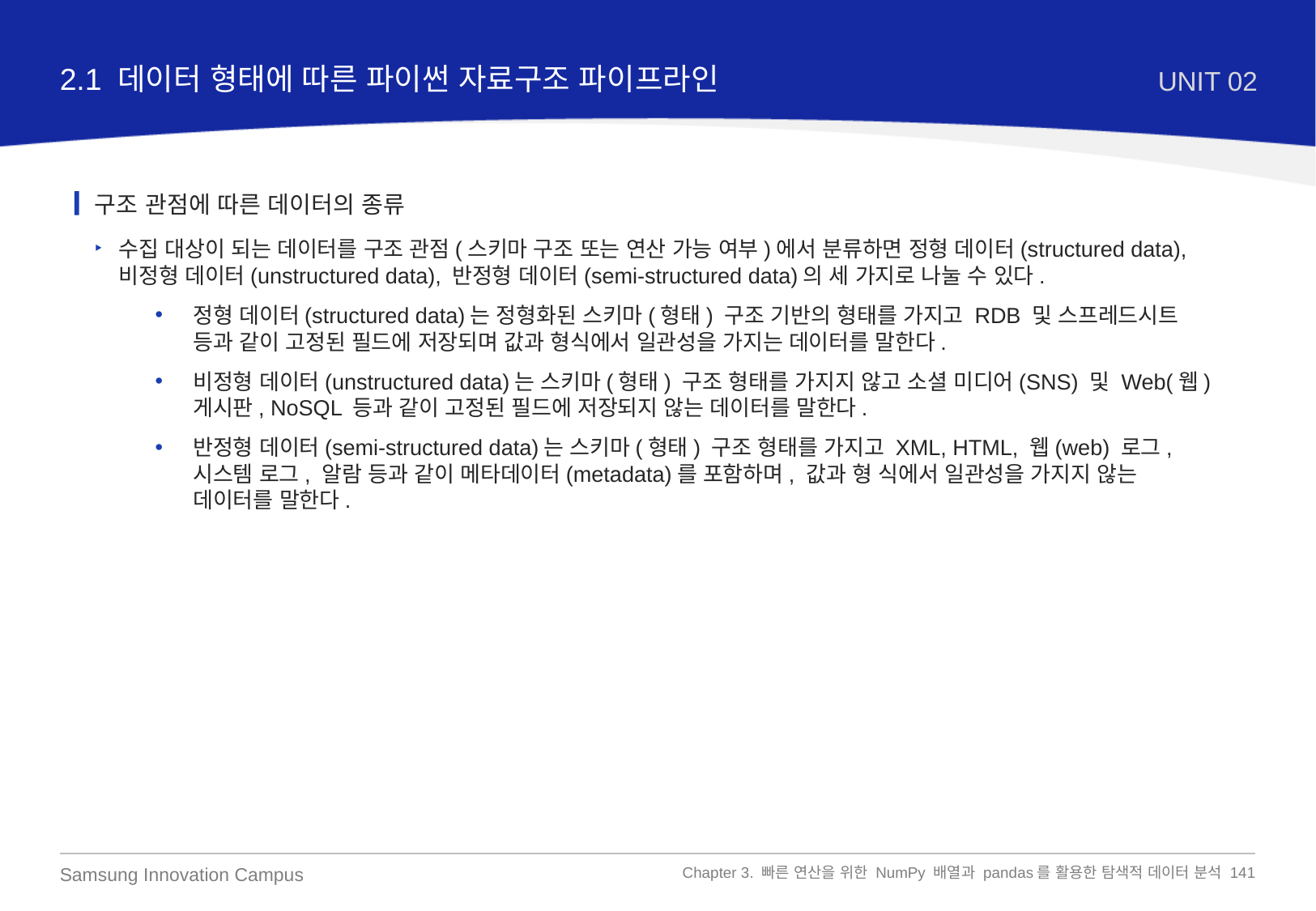

2.1 데이터 형태에 따른 파이썬 자료구조 파이프라인
UNIT 02
구조 관점에 따른 데이터의 종류

수집 대상이 되는 데이터를 구조 관점(스키마 구조 또는 연산 가능 여부)에서 분류하면 정형 데이터(structured data), 비정형 데이터(unstructured data), 반정형 데이터(semi-structured data)의 세 가지로 나눌 수 있다.
정형 데이터(structured data)는 정형화된 스키마(형태) 구조 기반의 형태를 가지고 RDB 및 스프레드시트 등과 같이 고정된 필드에 저장되며 값과 형식에서 일관성을 가지는 데이터를 말한다.
비정형 데이터(unstructured data)는 스키마(형태) 구조 형태를 가지지 않고 소셜 미디어(SNS) 및 Web(웹) 게시판, NoSQL 등과 같이 고정된 필드에 저장되지 않는 데이터를 말한다.
반정형 데이터(semi-structured data)는 스키마(형태) 구조 형태를 가지고 XML, HTML, 웹(web) 로그, 시스템 로그, 알람 등과 같이 메타데이터(metadata)를 포함하며, 값과 형 식에서 일관성을 가지지 않는 데이터를 말한다.